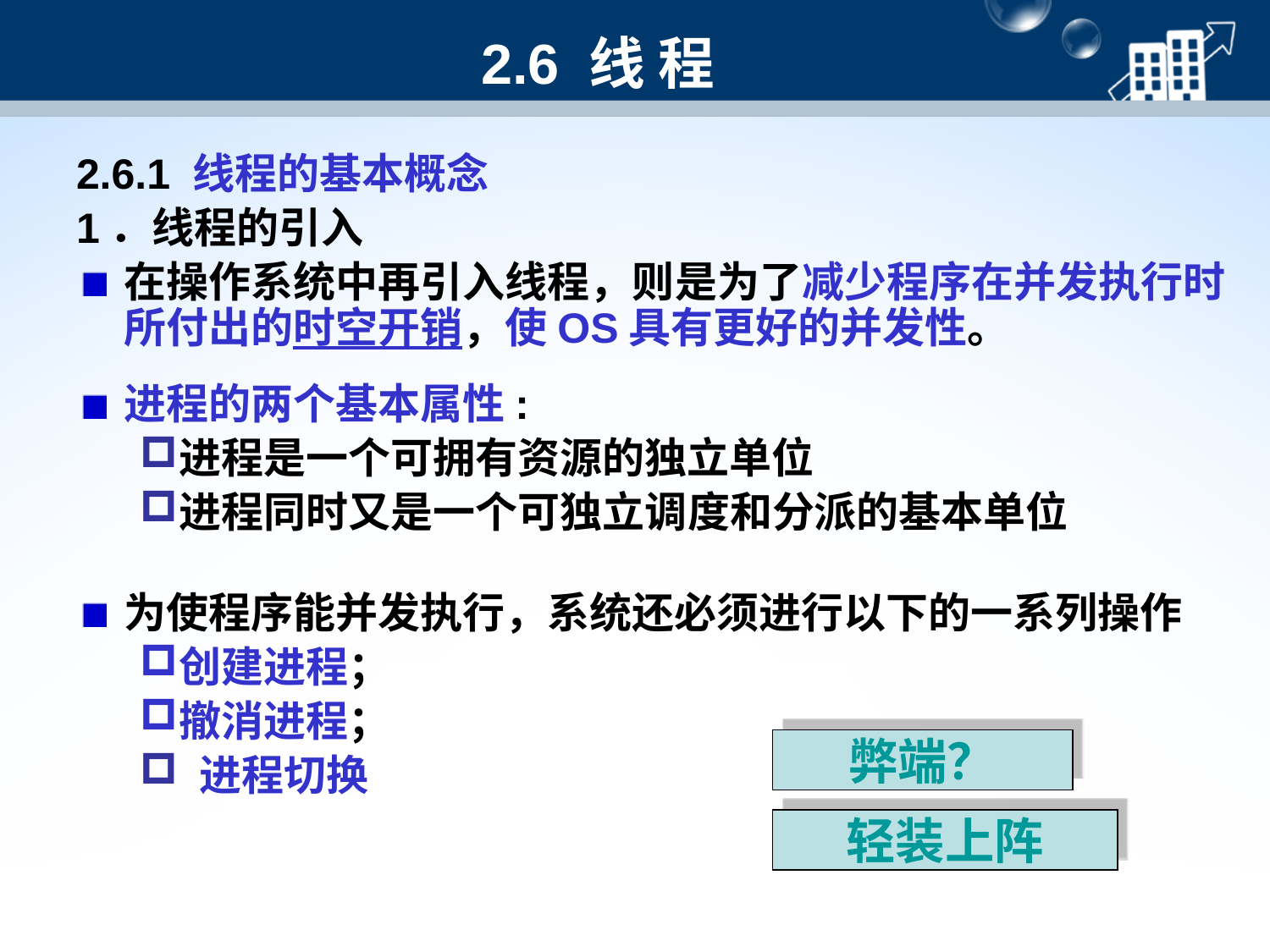

# 2.6 线 程
2.6.1 线程的基本概念
1．线程的引入
在操作系统中再引入线程，则是为了减少程序在并发执行时所付出的时空开销，使OS具有更好的并发性。

进程的两个基本属性:
进程是一个可拥有资源的独立单位
进程同时又是一个可独立调度和分派的基本单位

为使程序能并发执行，系统还必须进行以下的一系列操作
创建进程；
撤消进程；
 进程切换
弊端？
轻装上阵